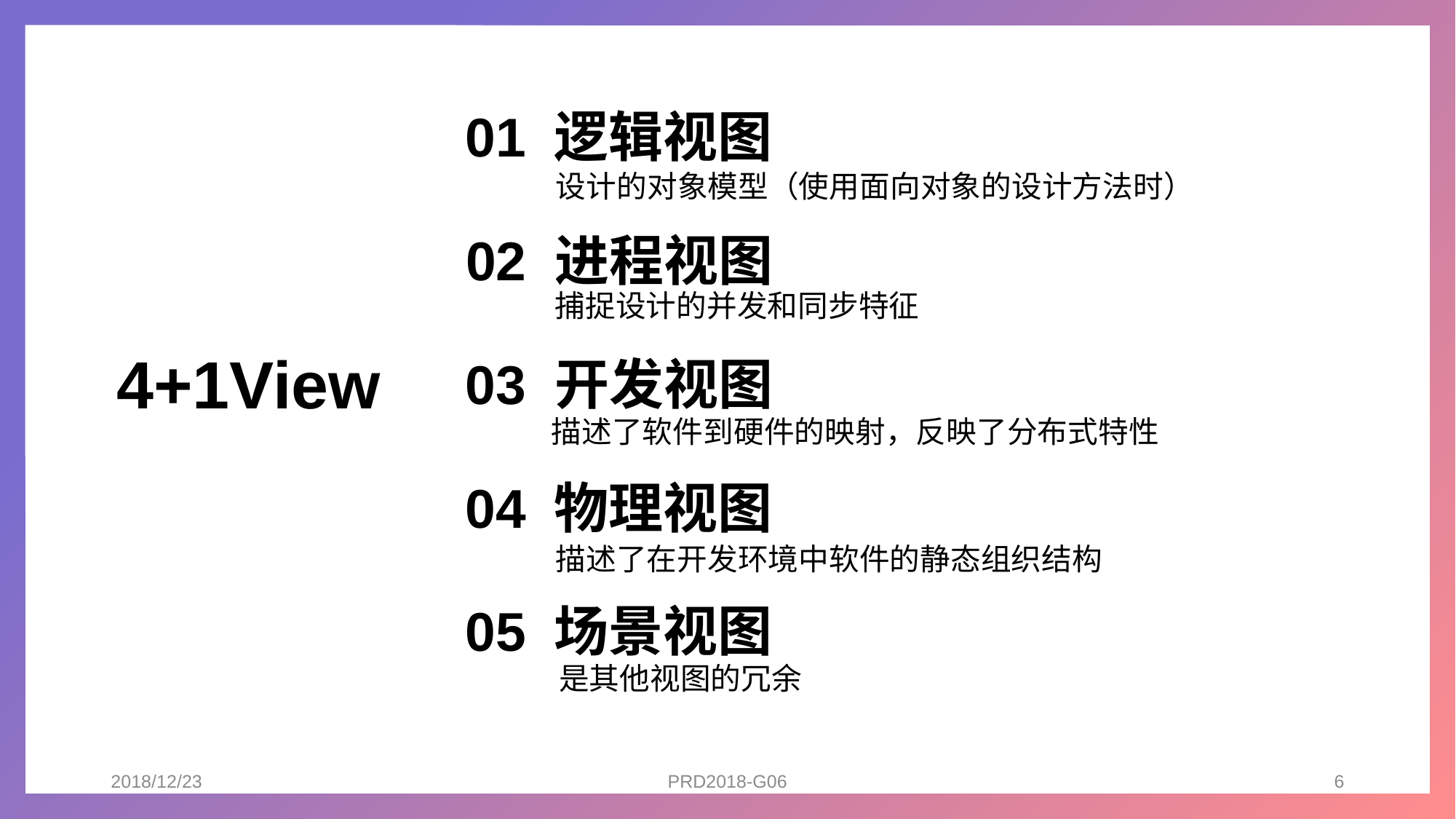

01 逻辑视图
设计的对象模型（使用面向对象的设计方法时）
02 进程视图
捕捉设计的并发和同步特征
4+1View
03 开发视图
描述了软件到硬件的映射，反映了分布式特性
04 物理视图
描述了在开发环境中软件的静态组织结构
05 场景视图
是其他视图的冗余
2018/12/23
PRD2018-G06
6